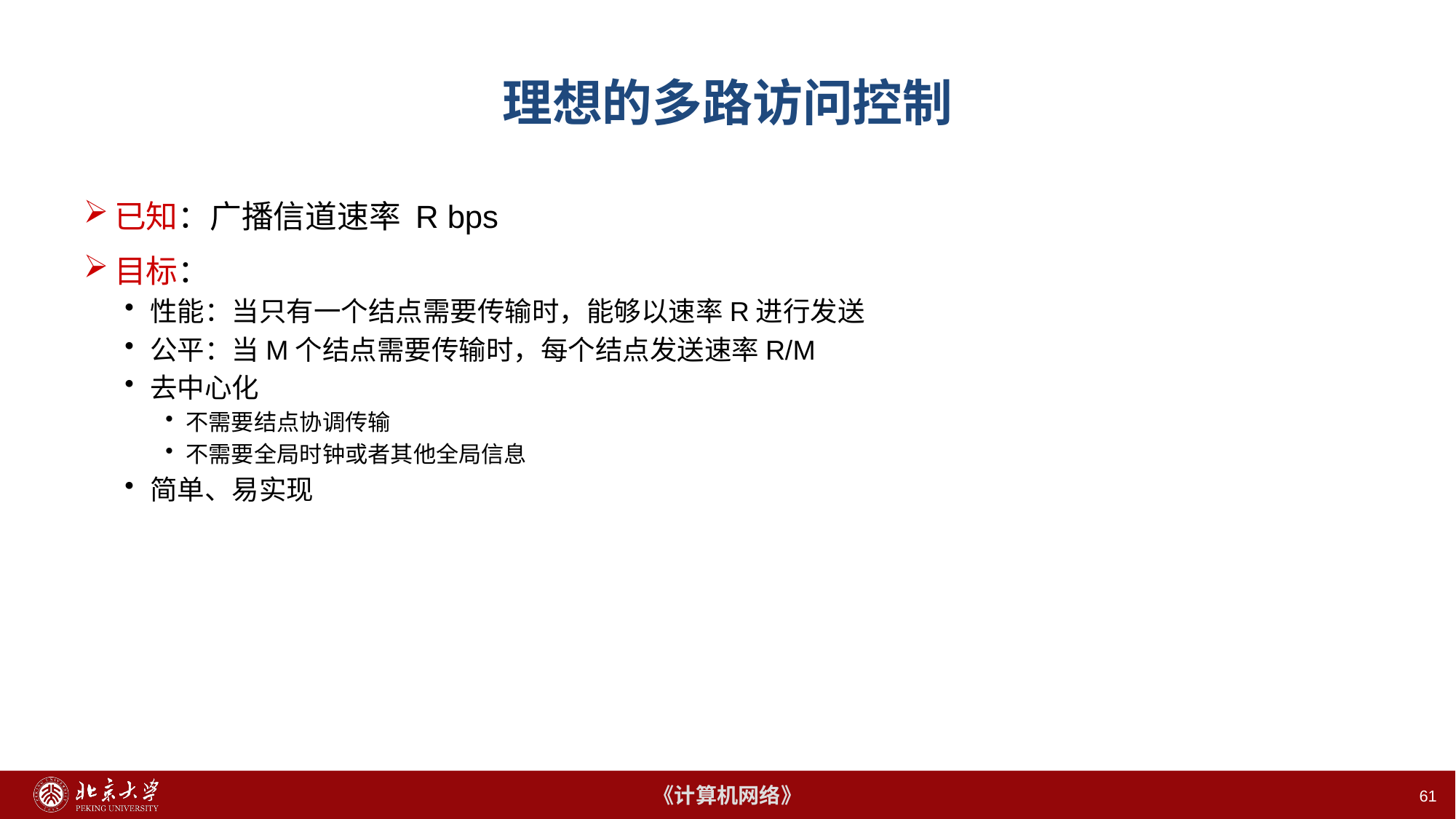

# 理想的多路访问控制
已知：广播信道速率 R bps
目标：
性能：当只有一个结点需要传输时，能够以速率R进行发送
公平：当M个结点需要传输时，每个结点发送速率R/M
去中心化
不需要结点协调传输
不需要全局时钟或者其他全局信息
简单、易实现

61